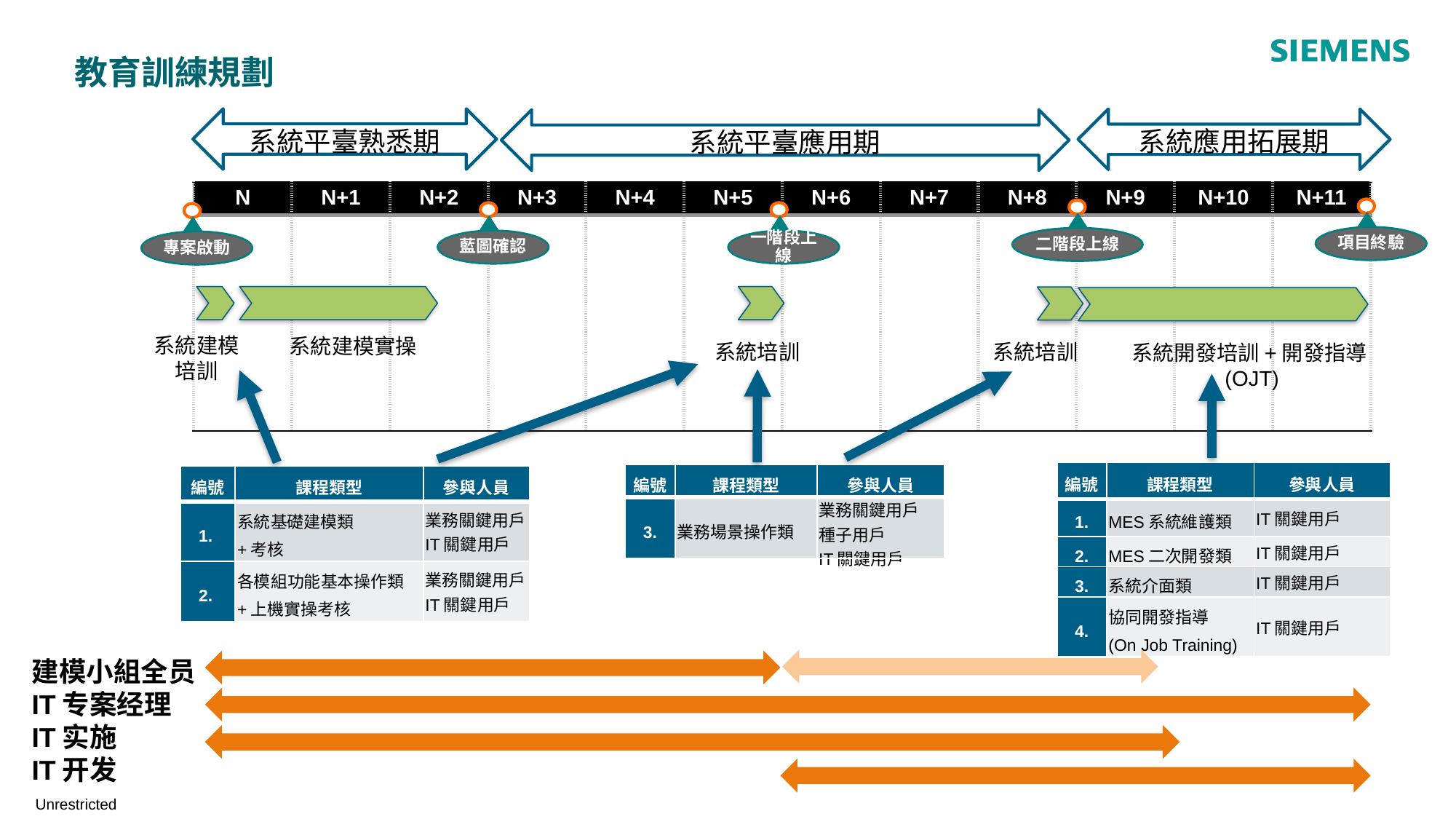

# 教育訓練規劃
系統平臺熟悉期
系統應用拓展期
系統平臺應用期
| N | N+1 | N+2 | N+3 | N+4 | N+5 | N+6 | N+7 | N+8 | N+9 | N+10 | N+11 |
| --- | --- | --- | --- | --- | --- | --- | --- | --- | --- | --- | --- |
|  |  |  |  |  |  |  |  |  |  |  |  |

項目終驗

二階段上線

藍圖確認

一階段上線

專案啟動
Smart Manufacturing (智慧工廠)

系統建模
培訓
系統建模實操
系統培訓

系統培訓
系統開發培訓+開發指導(OJT)
| 編號 | 課程類型 | 參與人員 |
| --- | --- | --- |
| 1. | MES系統維護類 | IT關鍵用戶 |
| 2. | MES二次開發類 | IT關鍵用戶 |
| 3. | 系統介面類 | IT關鍵用戶 |
| 4. | 協同開發指導 (On Job Training) | IT關鍵用戶 |
| 編號 | 課程類型 | 參與人員 |
| --- | --- | --- |
| 3. | 業務場景操作類 | 業務關鍵用戶 種子用戶 IT關鍵用戶 |
| 編號 | 課程類型 | 參與人員 |
| --- | --- | --- |
| 1. | 系統基礎建模類 +考核 | 業務關鍵用戶 IT關鍵用戶 |
| 2. | 各模組功能基本操作類 +上機實操考核 | 業務關鍵用戶 IT關鍵用戶 |
建模小組全员
IT专案经理
IT实施
IT开发

Unrestricted